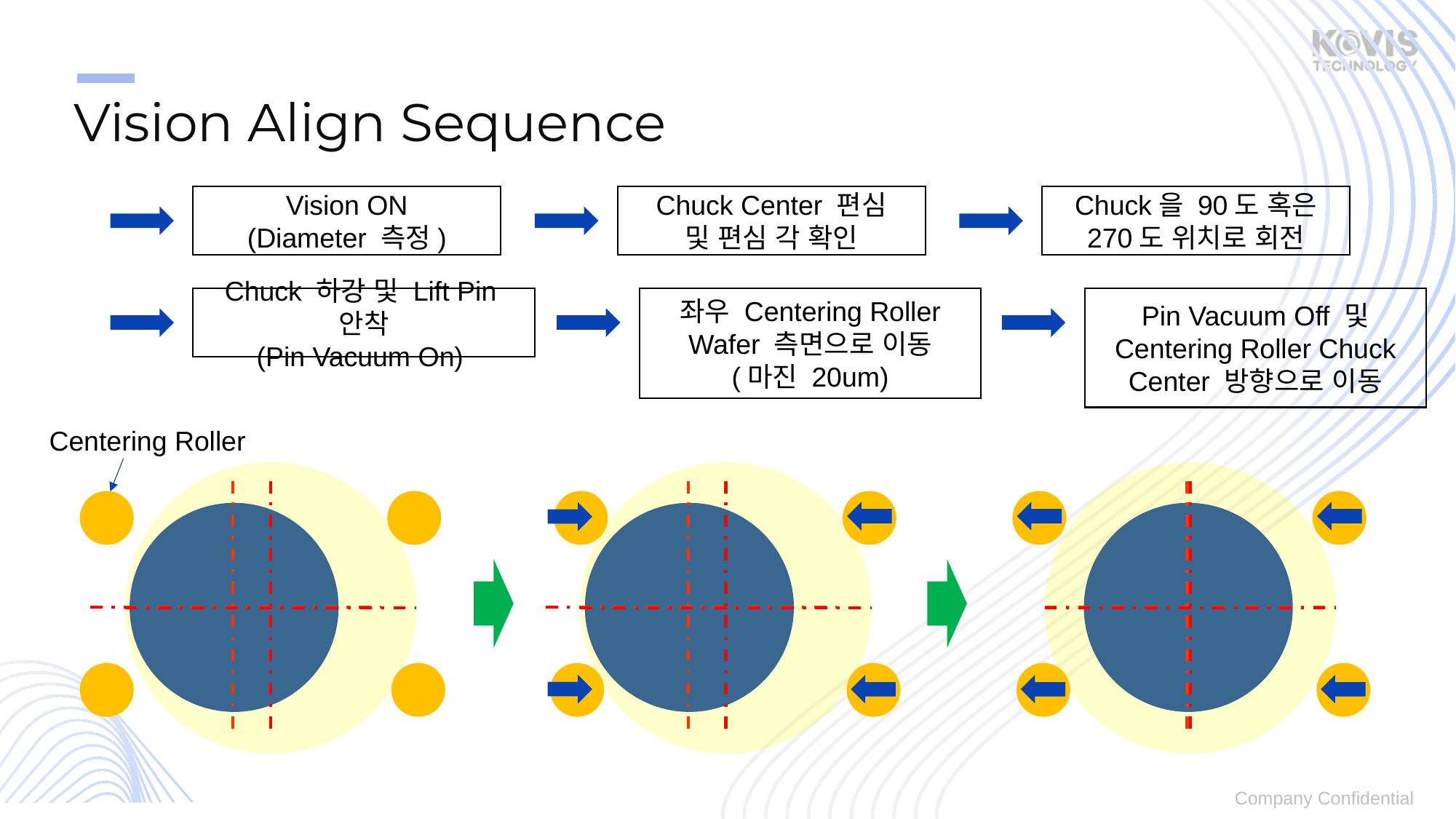

Vision Align Sequence
Vision ON
(Diameter 측정)
Chuck Center 편심
및 편심 각 확인
Chuck을 90도 혹은 270도 위치로 회전

Chuck 하강 및 Lift Pin안착
(Pin Vacuum On)
좌우 Centering Roller Wafer 측면으로 이동
(마진 20um)
Pin Vacuum Off 및
Centering Roller Chuck Center 방향으로 이동

Centering Roller